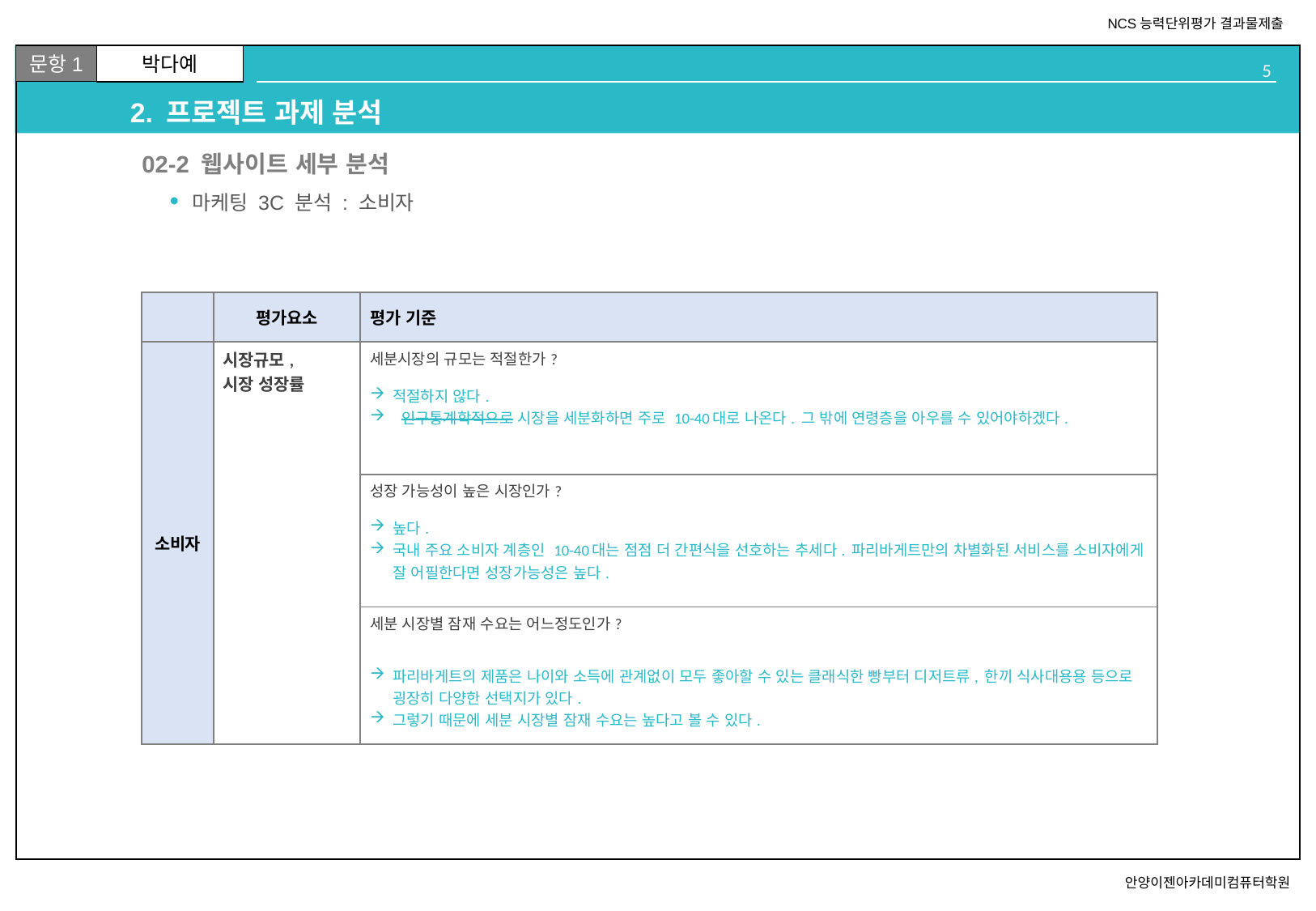

# 2. 프로젝트 과제 분석
02
02-2 웹사이트 세부 분석
마케팅 3C 분석 : 소비자

|  | 평가요소 | 평가 기준 |
| --- | --- | --- |
| 소비자 | 시장규모, 시장 성장률 | 세분시장의 규모는 적절한가? 적절하지 않다. 인구통계학적으로 시장을 세분화하면 주로 10-40대로 나온다. 그 밖에 연령층을 아우를 수 있어야하겠다. |
|  |  | 성장 가능성이 높은 시장인가? 높다. 국내 주요 소비자 계층인 10-40대는 점점 더 간편식을 선호하는 추세다. 파리바게트만의 차별화된 서비스를 소비자에게 잘 어필한다면 성장가능성은 높다. |
|  |  | 세분 시장별 잠재 수요는 어느정도인가? 파리바게트의 제품은 나이와 소득에 관계없이 모두 좋아할 수 있는 클래식한 빵부터 디저트류, 한끼 식사대용용 등으로 굉장히 다양한 선택지가 있다. 그렇기 때문에 세분 시장별 잠재 수요는 높다고 볼 수 있다. |